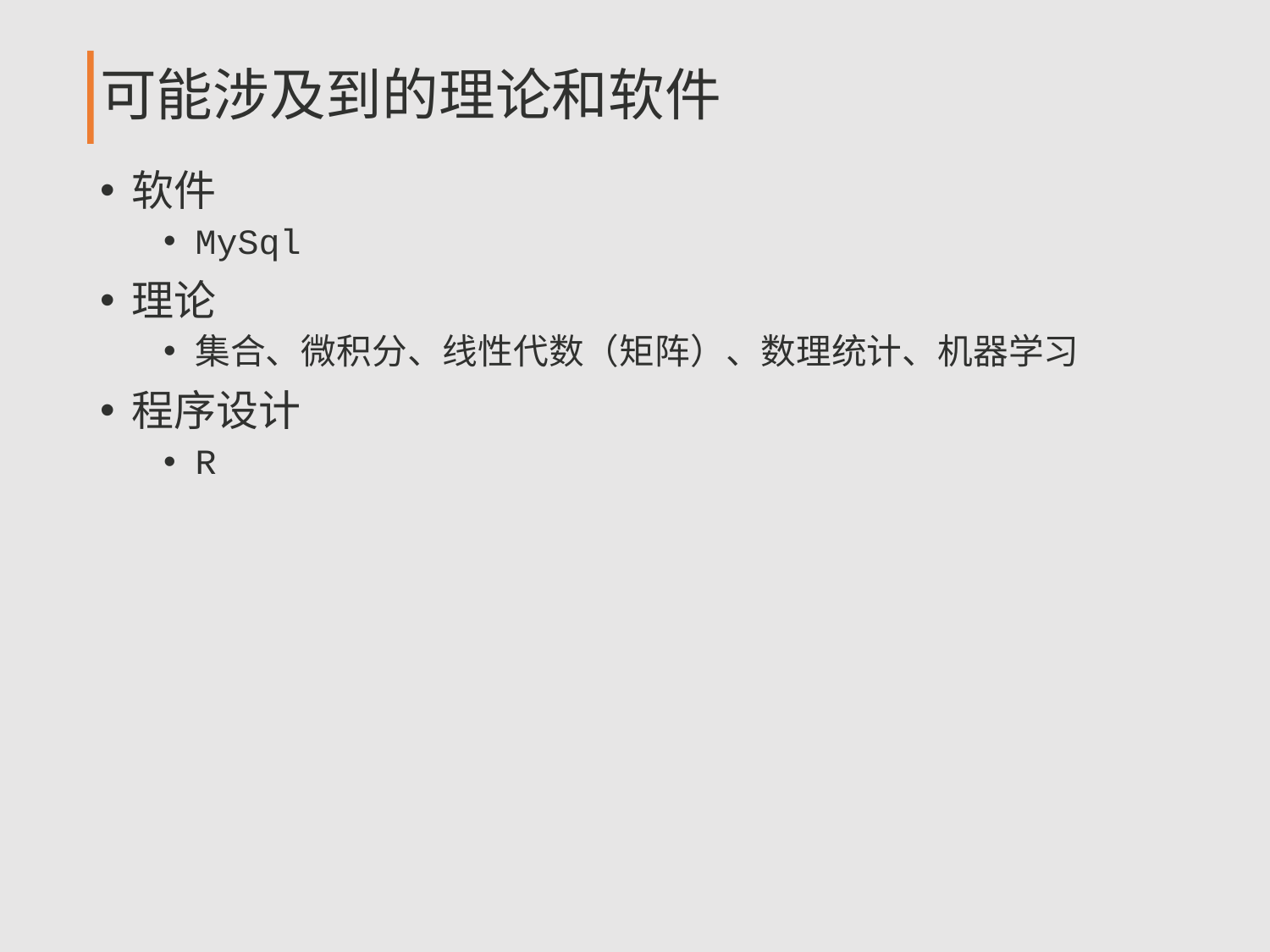

# 可能涉及到的理论和软件
软件
MySql
理论
集合、微积分、线性代数（矩阵）、数理统计、机器学习
程序设计
R